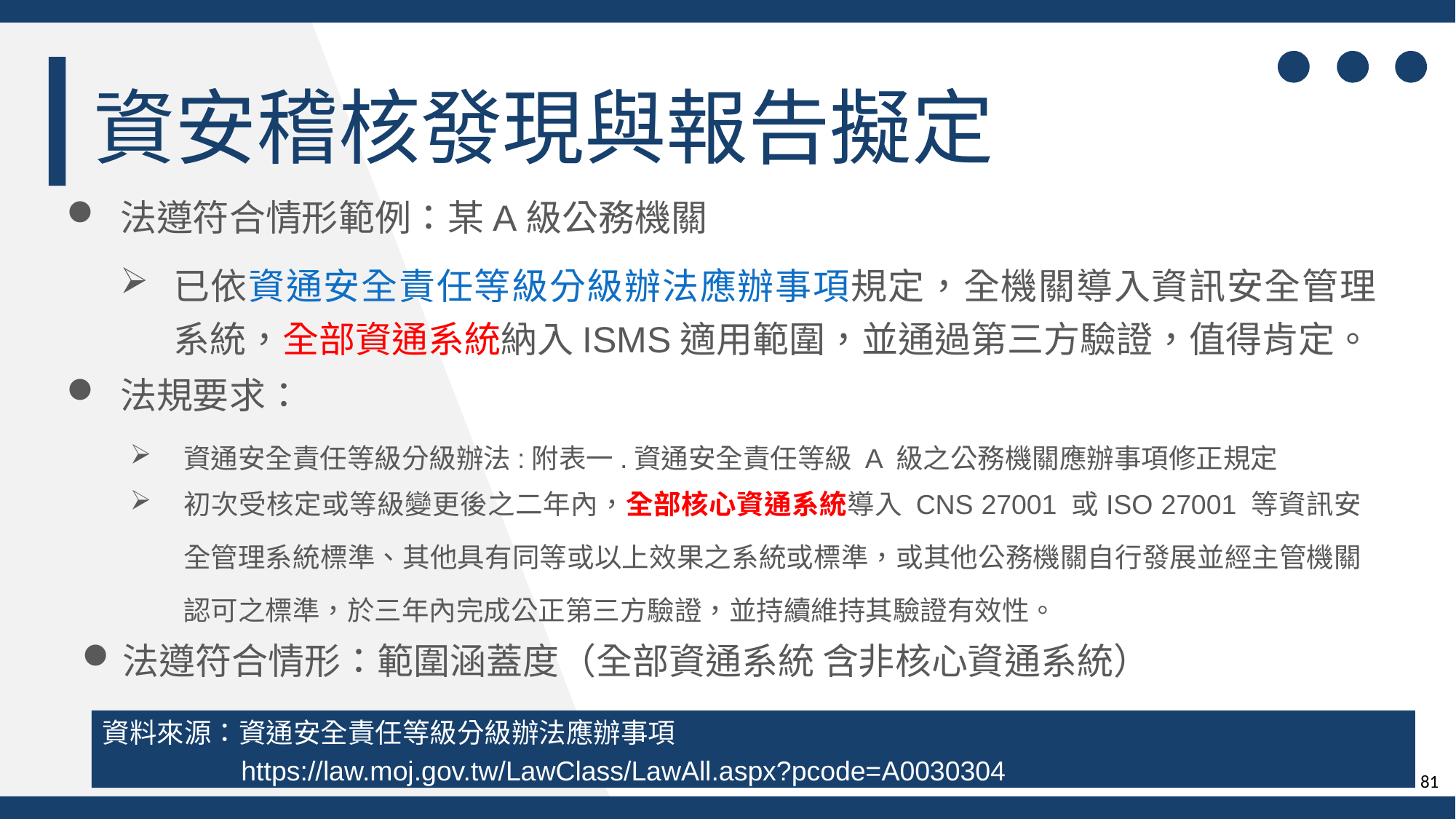

資安稽核發現與報告擬定
法遵符合情形範例：某A級公務機關
已依資通安全責任等級分級辦法應辦事項規定，全機關導入資訊安全管理
系統，全部資通系統納入ISMS適用範圍，並通過第三方驗證，值得肯定。
法規要求：
資通安全責任等級分級辦法:附表一.資通安全責任等級 A 級之公務機關應辦事項修正規定
初次受核定或等級變更後之二年內，全部核心資通系統導入 CNS 27001 或ISO 27001 等資訊安全管理系統標準、其他具有同等或以上效果之系統或標準，或其他公務機關自行發展並經主管機關
認可之標準，於三年內完成公正第三方驗證，並持續維持其驗證有效性。
法遵符合情形：範圍涵蓋度（全部資通系統 含非核心資通系統）

資料來源：資通安全責任等級分級辦法應辦事項
https://law.moj.gov.tw/LawClass/LawAll.aspx?pcode=A0030304